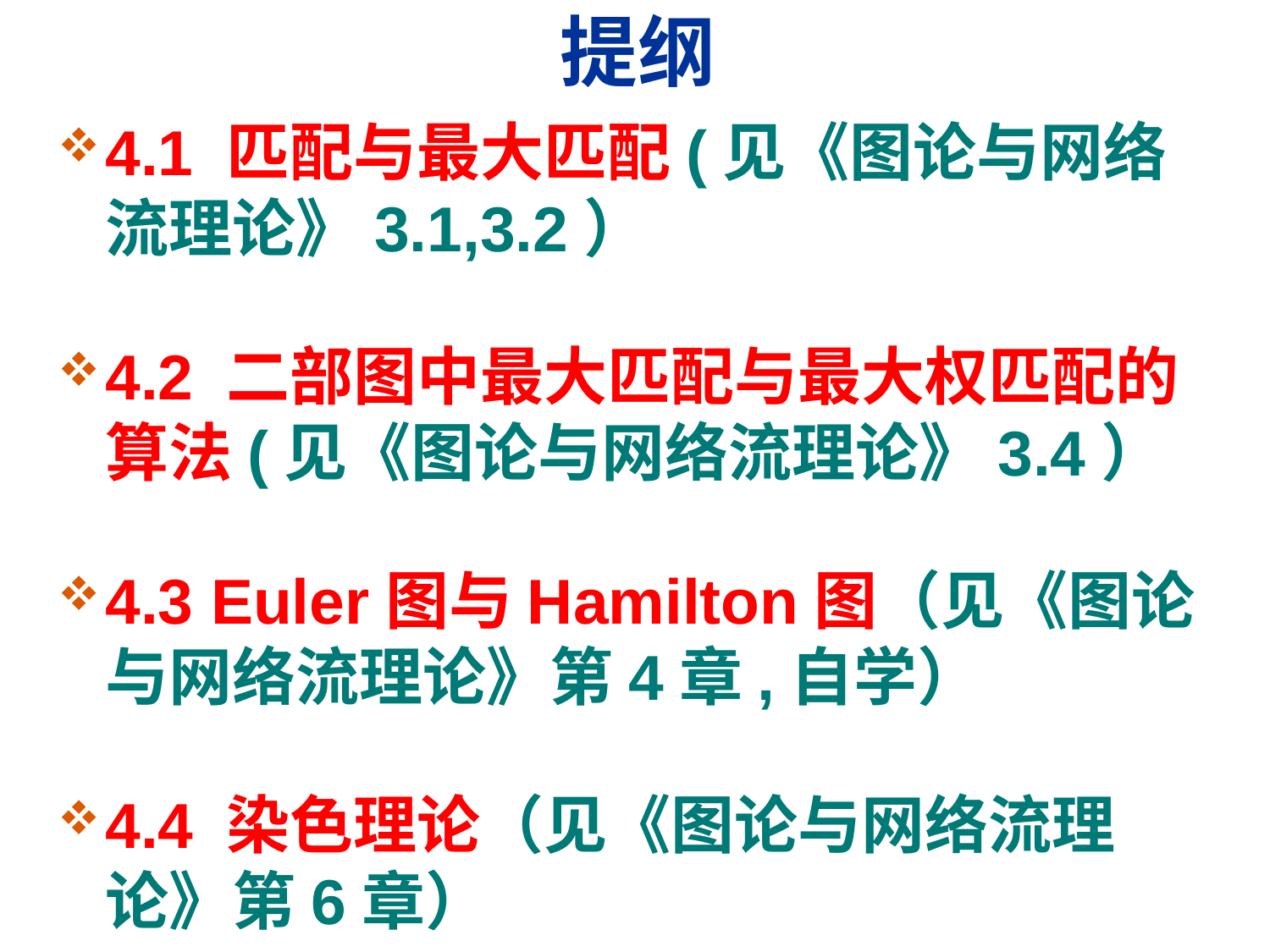

# 提纲
4.1 匹配与最大匹配(见《图论与网络流理论》3.1,3.2）

4.2 二部图中最大匹配与最大权匹配的算法(见《图论与网络流理论》3.4）

4.3 Euler图与Hamilton图（见《图论与网络流理论》第4章,自学）

4.4 染色理论（见《图论与网络流理论》第6章）